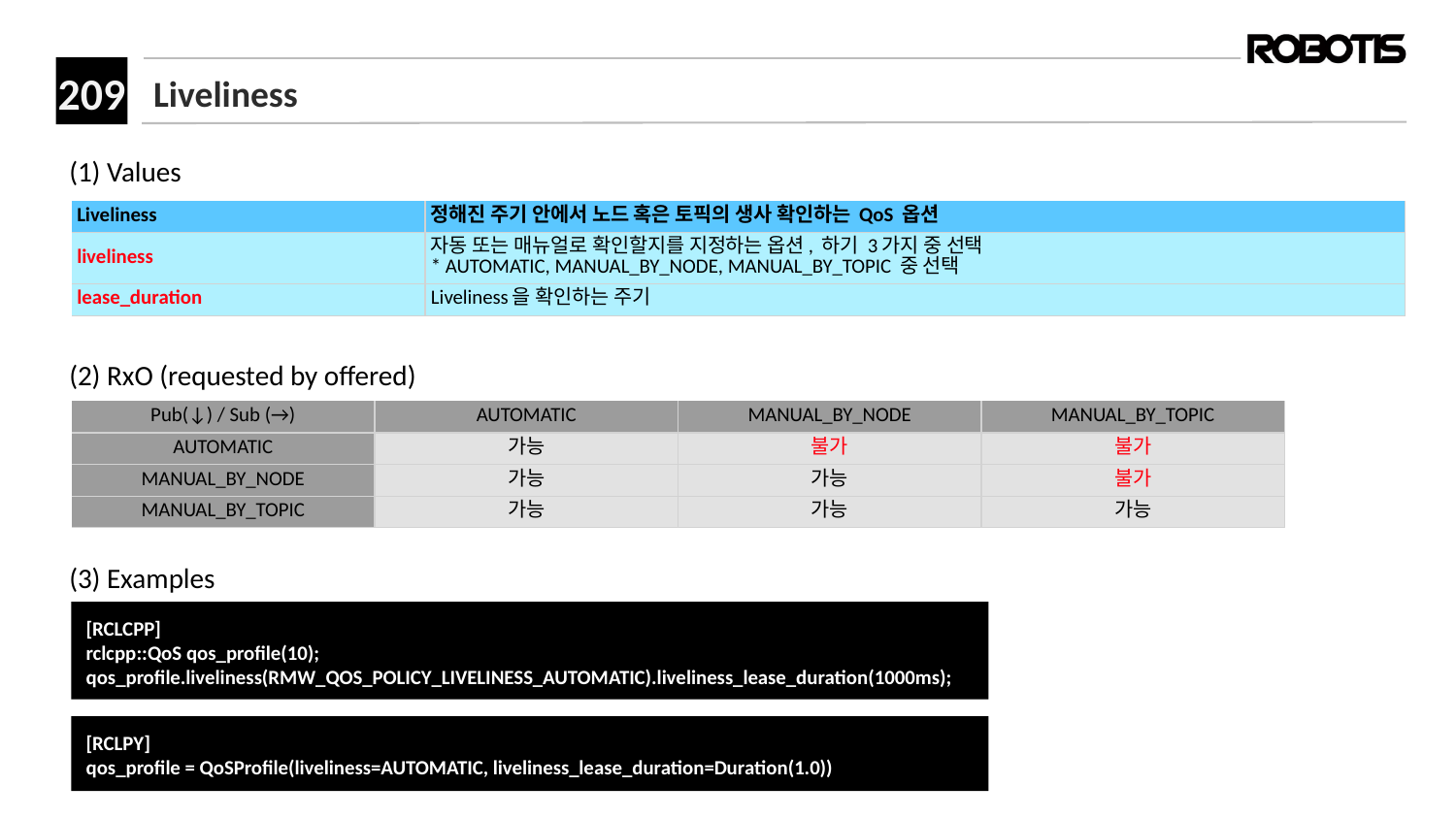

# Liveliness
(1) Values

(2) RxO (requested by offered)

(3) Examples
| Liveliness | 정해진 주기 안에서 노드 혹은 토픽의 생사 확인하는 QoS 옵션 |
| --- | --- |
| liveliness | 자동 또는 매뉴얼로 확인할지를 지정하는 옵션, 하기 3가지 중 선택 \* AUTOMATIC, MANUAL\_BY\_NODE, MANUAL\_BY\_TOPIC 중 선택 |
| lease\_duration​ | Liveliness을 확인하는 주기 |
| Pub(↓) / Sub (→) | AUTOMATIC | MANUAL\_BY\_NODE | MANUAL\_BY\_TOPIC |
| --- | --- | --- | --- |
| AUTOMATIC | 가능 | 불가 | 불가 |
| MANUAL\_BY\_NODE | 가능 | 가능 | 불가 |
| MANUAL\_BY\_TOPIC | 가능 | 가능 | 가능 |
[RCLCPP]
rclcpp::QoS qos_profile(10);
qos_profile.liveliness(RMW_QOS_POLICY_LIVELINESS_AUTOMATIC).liveliness_lease_duration(1000ms);

[RCLPY]
qos_profile = QoSProfile(liveliness=AUTOMATIC, liveliness_lease_duration=Duration(1.0))